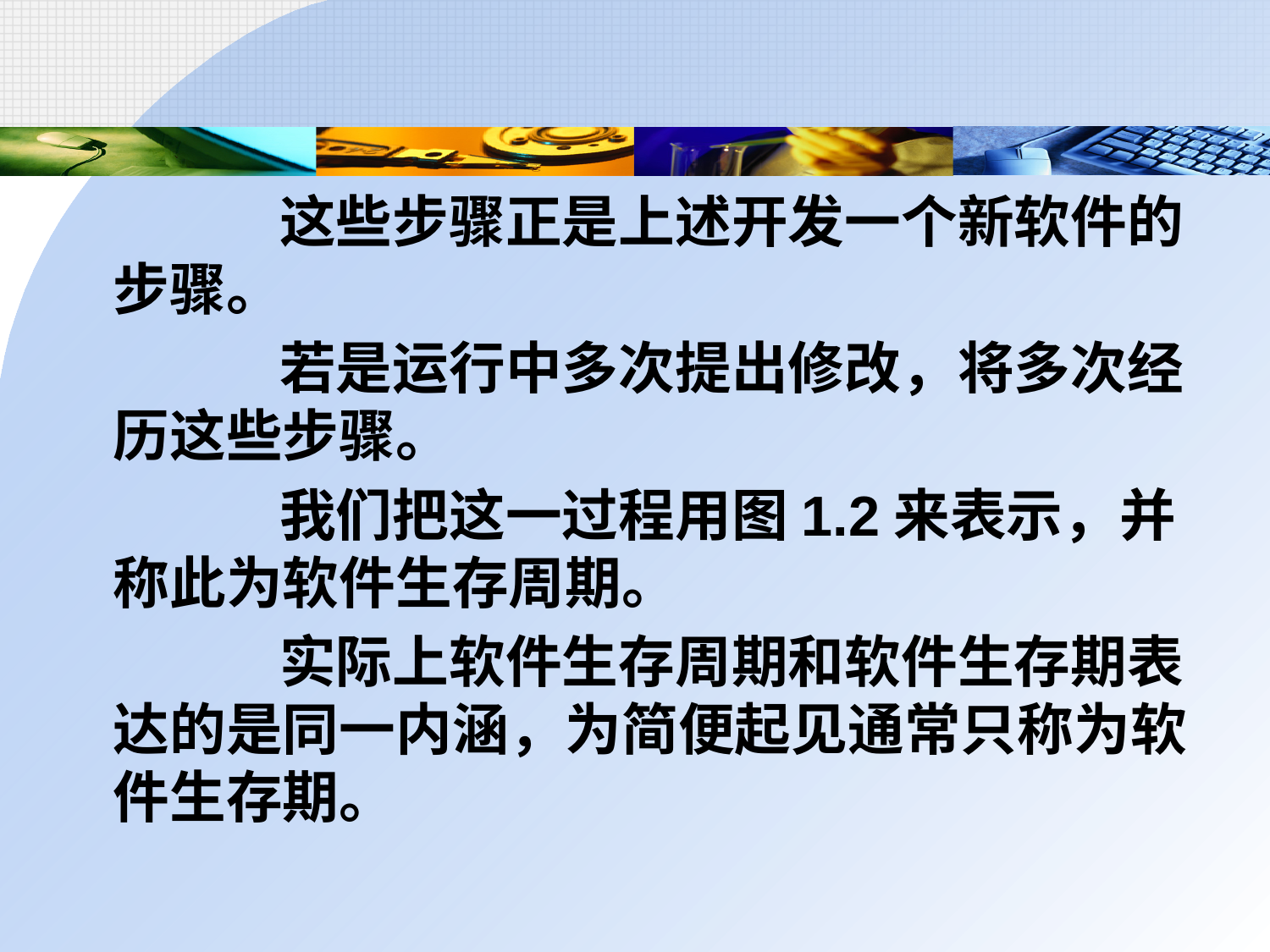

这些步骤正是上述开发一个新软件的步骤。
		  若是运行中多次提出修改，将多次经历这些步骤。
		  我们把这一过程用图1.2来表示，并称此为软件生存周期。
		  实际上软件生存周期和软件生存期表达的是同一内涵，为简便起见通常只称为软件生存期。